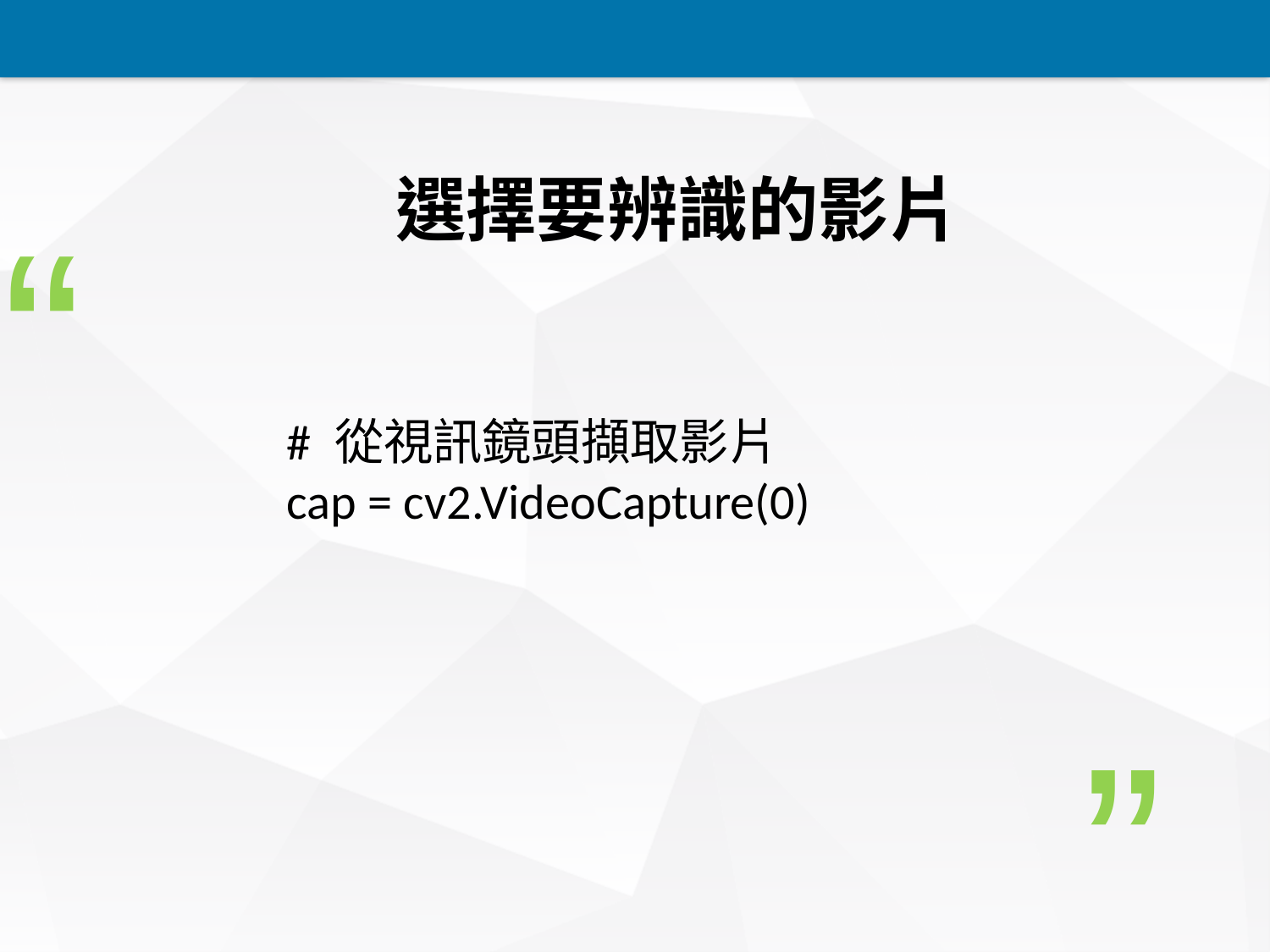

選擇要辨識的影片
“
# 從視訊鏡頭擷取影片
cap = cv2.VideoCapture(0)

”